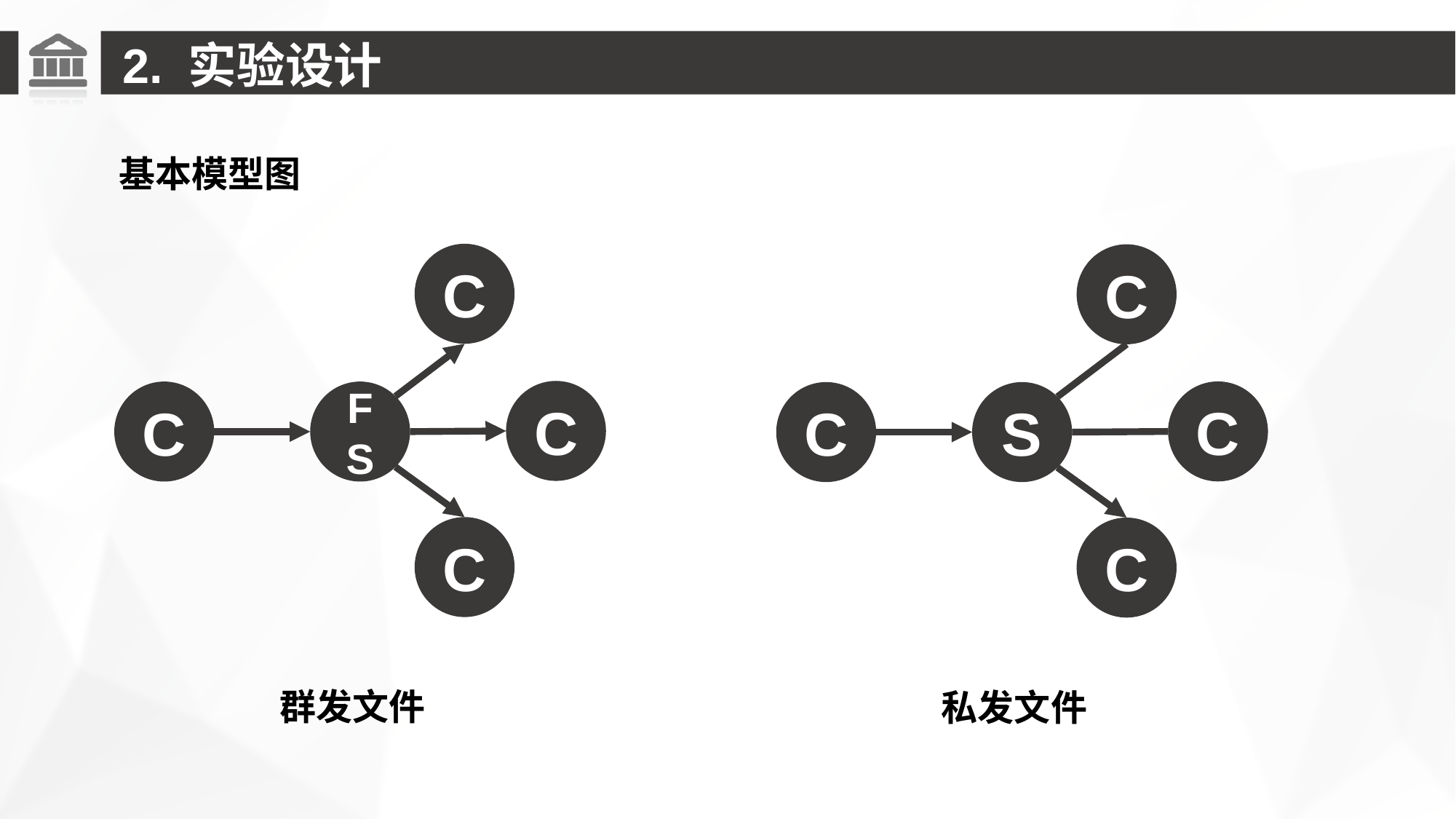

2. 实验设计
基本模型图
C
C
C
FS
C
C
C
C
S
C
群发文件
私发文件